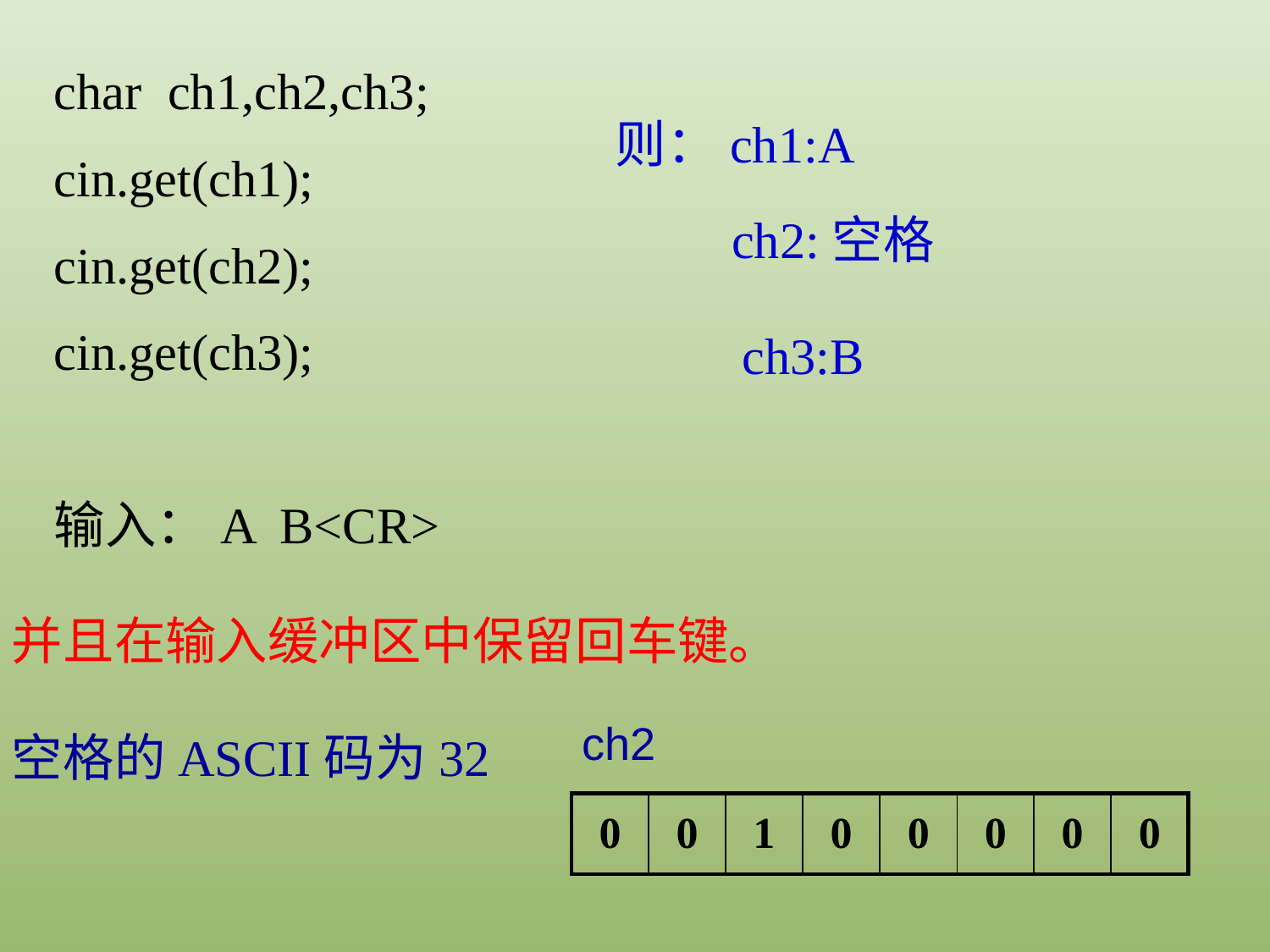

char  ch1,ch2,ch3;
cin.get(ch1);
cin.get(ch2);
cin.get(ch3);
则：ch1:A
ch2:空格
ch3:B
输入：A  B<CR>
并且在输入缓冲区中保留回车键。
ch2
空格的ASCII码为32
| 0 | 0 | 1 | 0 | 0 | 0 | 0 | 0 |
| --- | --- | --- | --- | --- | --- | --- | --- |
79